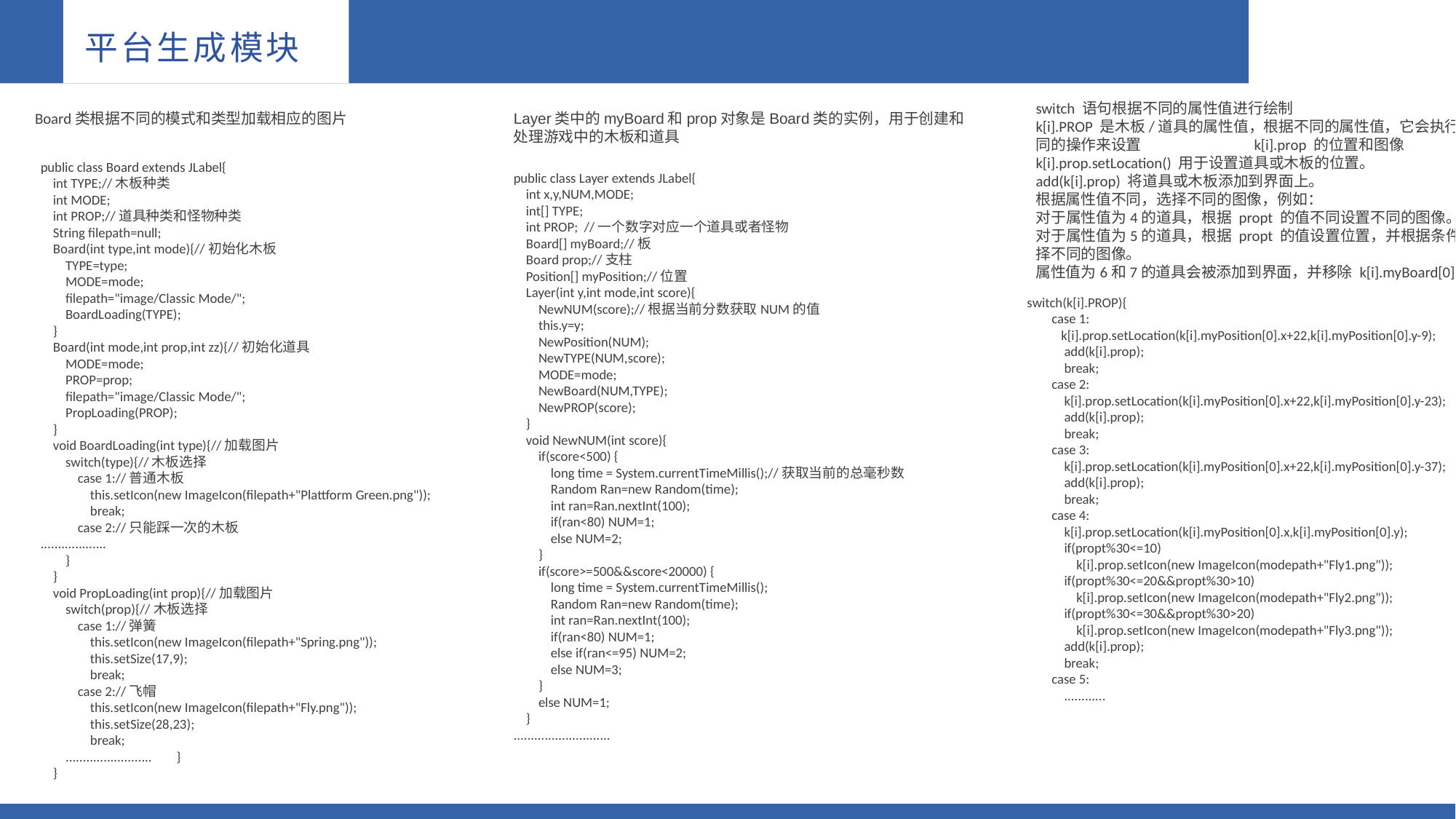

平台生成模块
switch 语句根据不同的属性值进行绘制
k[i].PROP 是木板/道具的属性值，根据不同的属性值，它会执行不同的操作来设置 	k[i].prop 的位置和图像
k[i].prop.setLocation() 用于设置道具或木板的位置。
add(k[i].prop) 将道具或木板添加到界面上。
根据属性值不同，选择不同的图像，例如：
对于属性值为4的道具，根据 propt 的值不同设置不同的图像。
对于属性值为5的道具，根据 propt 的值设置位置，并根据条件选择不同的图像。
属性值为6和7的道具会被添加到界面，并移除 k[i].myBoard[0]。
Board类根据不同的模式和类型加载相应的图片
Layer类中的myBoard和prop对象是Board类的实例，用于创建和处理游戏中的木板和道具
public class Board extends JLabel{
    int TYPE;//木板种类
    int MODE;
    int PROP;//道具种类和怪物种类
    String filepath=null;
    Board(int type,int mode){//初始化木板
        TYPE=type;
        MODE=mode;
        filepath="image/Classic Mode/";
        BoardLoading(TYPE);
    }
    Board(int mode,int prop,int zz){//初始化道具
        MODE=mode;
        PROP=prop;
        filepath="image/Classic Mode/";
        PropLoading(PROP);
    }
    void BoardLoading(int type){//加载图片
        switch(type){//木板选择
            case 1://普通木板
                this.setIcon(new ImageIcon(filepath+"Plattform Green.png"));
                break;
            case 2://只能踩一次的木板
...................
        }
    }
    void PropLoading(int prop){//加载图片
        switch(prop){//木板选择
            case 1://弹簧
                this.setIcon(new ImageIcon(filepath+"Spring.png"));
                this.setSize(17,9);
                break;
            case 2://飞帽
                this.setIcon(new ImageIcon(filepath+"Fly.png"));
                this.setSize(28,23);
                break;
        .........................        }
    }
public class Layer extends JLabel{
    int x,y,NUM,MODE;
    int[] TYPE;
    int PROP;  //一个数字对应一个道具或者怪物
    Board[] myBoard;//板
    Board prop;//支柱
    Position[] myPosition;//位置
    Layer(int y,int mode,int score){
        NewNUM(score);//根据当前分数获取NUM的值
        this.y=y;
        NewPosition(NUM);
        NewTYPE(NUM,score);
        MODE=mode;
        NewBoard(NUM,TYPE);
        NewPROP(score);
    }
    void NewNUM(int score){
        if(score<500) {
            long time = System.currentTimeMillis();//获取当前的总毫秒数
            Random Ran=new Random(time);
            int ran=Ran.nextInt(100);
            if(ran<80) NUM=1;
            else NUM=2;
        }
        if(score>=500&&score<20000) {
            long time = System.currentTimeMillis();
            Random Ran=new Random(time);
            int ran=Ran.nextInt(100);
            if(ran<80) NUM=1;
            else if(ran<=95) NUM=2;
            else NUM=3;
        }
        else NUM=1;
    }
............................
switch(k[i].PROP){
        case 1:
           k[i].prop.setLocation(k[i].myPosition[0].x+22,k[i].myPosition[0].y-9);
            add(k[i].prop);
            break;
        case 2:
            k[i].prop.setLocation(k[i].myPosition[0].x+22,k[i].myPosition[0].y-23);
            add(k[i].prop);
            break;
        case 3:
            k[i].prop.setLocation(k[i].myPosition[0].x+22,k[i].myPosition[0].y-37);
            add(k[i].prop);
            break;
        case 4:
            k[i].prop.setLocation(k[i].myPosition[0].x,k[i].myPosition[0].y);
            if(propt%30<=10)
                k[i].prop.setIcon(new ImageIcon(modepath+"Fly1.png"));
            if(propt%30<=20&&propt%30>10)
                k[i].prop.setIcon(new ImageIcon(modepath+"Fly2.png"));
            if(propt%30<=30&&propt%30>20)
                k[i].prop.setIcon(new ImageIcon(modepath+"Fly3.png"));
            add(k[i].prop);
            break;
        case 5:
            ............